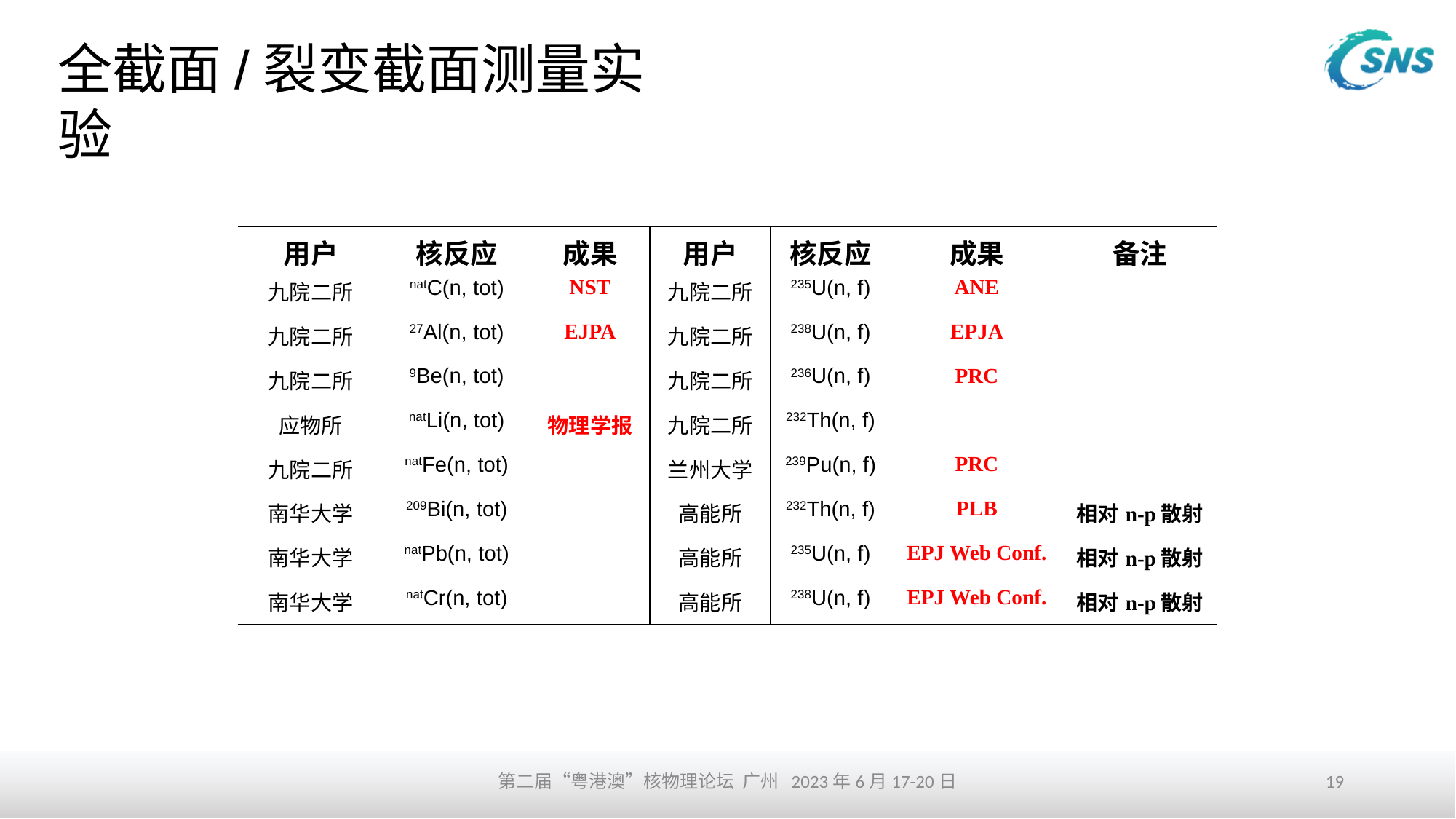

全截面/裂变截面测量实验
| 用户 | 核反应 | 成果 | 用户 | 核反应 | 成果 | 备注 |
| --- | --- | --- | --- | --- | --- | --- |
| 九院二所 | natC(n, tot) | NST | 九院二所 | 235U(n, f) | ANE |  |
| 九院二所 | 27Al(n, tot) | EJPA | 九院二所 | 238U(n, f) | EPJA |  |
| 九院二所 | 9Be(n, tot) |  | 九院二所 | 236U(n, f) | PRC |  |
| 应物所 | natLi(n, tot) | 物理学报 | 九院二所 | 232Th(n, f) |  |  |
| 九院二所 | natFe(n, tot) |  | 兰州大学 | 239Pu(n, f) | PRC |  |
| 南华大学 | 209Bi(n, tot) |  | 高能所 | 232Th(n, f) | PLB | 相对n-p散射 |
| 南华大学 | natPb(n, tot) |  | 高能所 | 235U(n, f) | EPJ Web Conf. | 相对n-p散射 |
| 南华大学 | natCr(n, tot) |  | 高能所 | 238U(n, f) | EPJ Web Conf. | 相对n-p散射 |
第二届“粤港澳”核物理论坛  广州  2023年6月17-20日
19